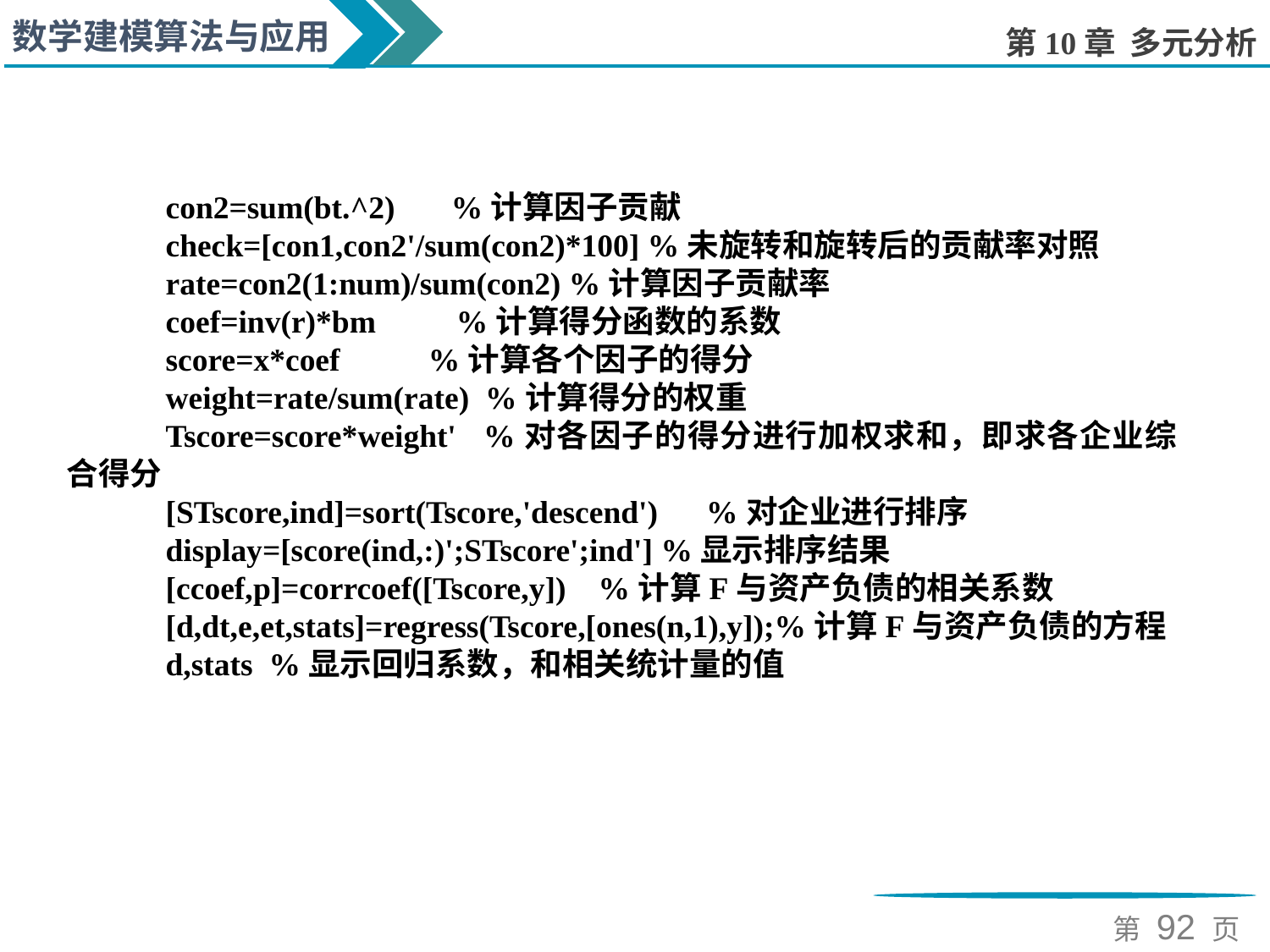

con2=sum(bt.^2)       %计算因子贡献
check=[con1,con2'/sum(con2)*100] %未旋转和旋转后的贡献率对照
rate=con2(1:num)/sum(con2) %计算因子贡献率
coef=inv(r)*bm          %计算得分函数的系数
score=x*coef           %计算各个因子的得分
weight=rate/sum(rate)  %计算得分的权重
Tscore=score*weight'   %对各因子的得分进行加权求和，即求各企业综合得分
[STscore,ind]=sort(Tscore,'descend')      %对企业进行排序
display=[score(ind,:)';STscore';ind'] %显示排序结果
[ccoef,p]=corrcoef([Tscore,y])    %计算F与资产负债的相关系数
[d,dt,e,et,stats]=regress(Tscore,[ones(n,1),y]);%计算F与资产负债的方程
d,stats  %显示回归系数，和相关统计量的值